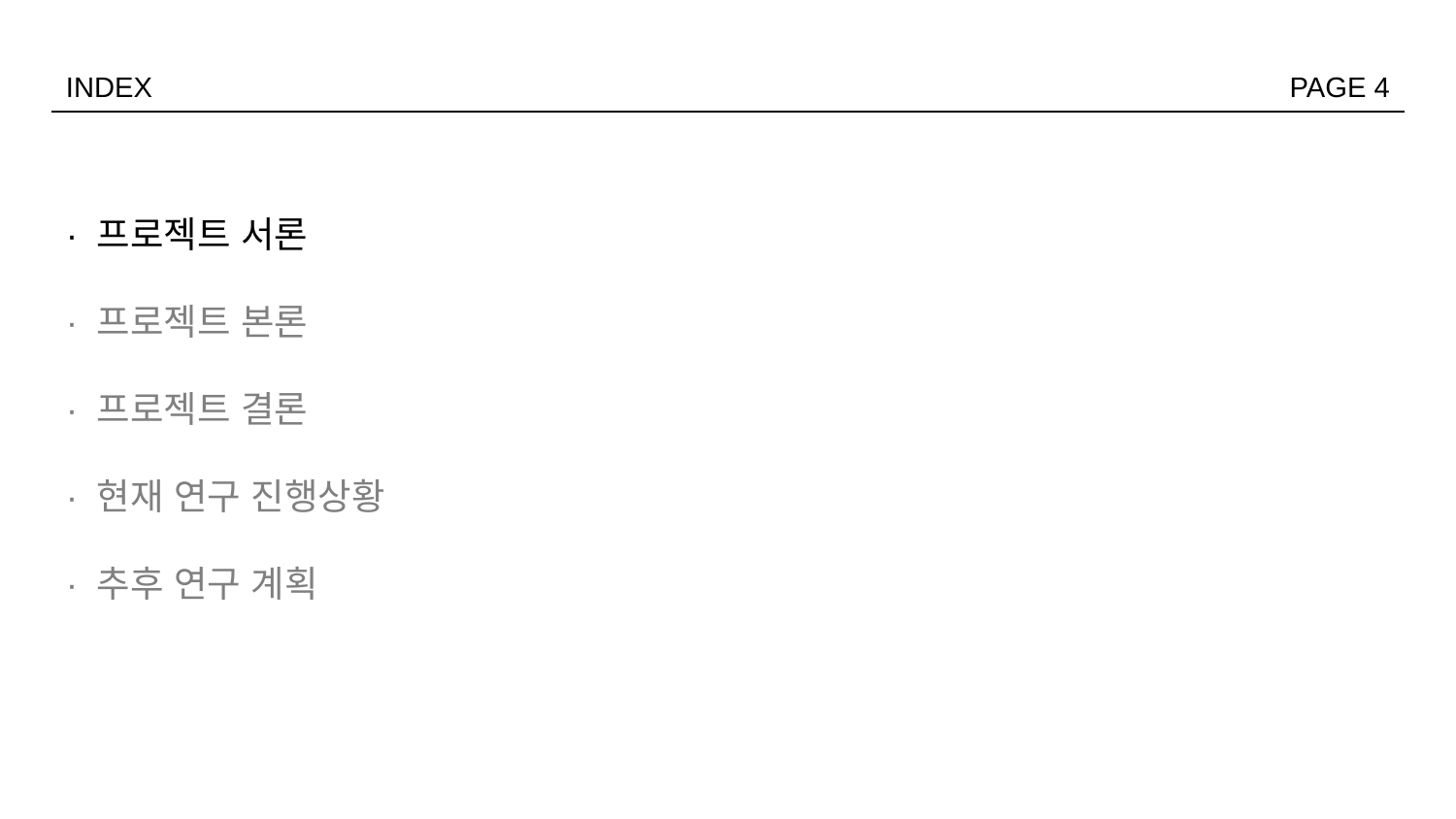

INDEX
PAGE 4
· 프로젝트 서론

· 프로젝트 본론

· 프로젝트 결론

· 현재 연구 진행상황

· 추후 연구 계획